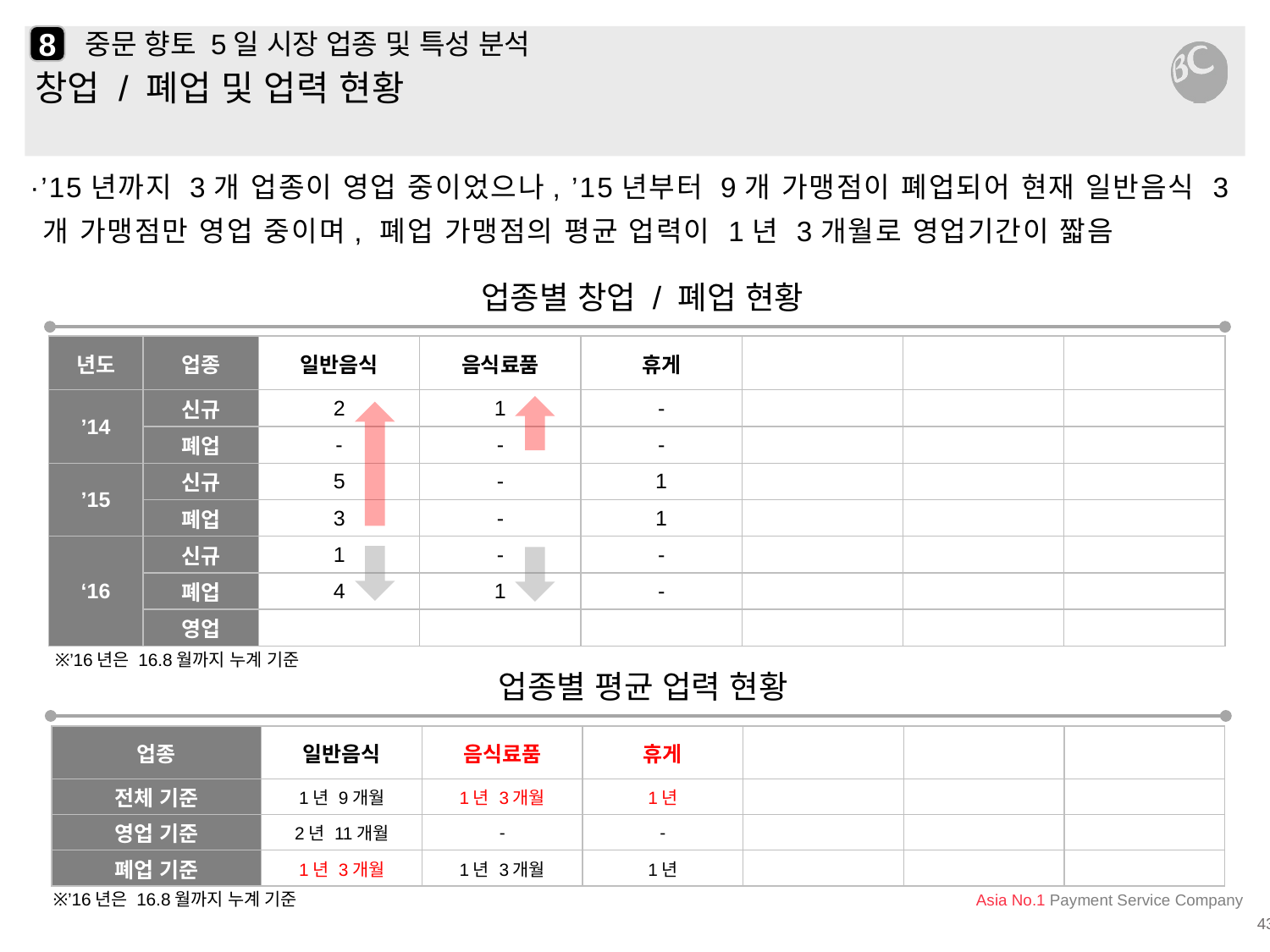

8
# 중문 향토 5일 시장 업종 및 특성 분석
창업 / 폐업 및 업력 현황
·’15년까지 3개 업종이 영업 중이었으나, ’15년부터 9개 가맹점이 폐업되어 현재 일반음식 3개 가맹점만 영업 중이며, 폐업 가맹점의 평균 업력이 1년 3개월로 영업기간이 짧음
업종별 창업 / 폐업 현황
| 년도 | 업종 | 일반음식 | 음식료품 | 휴게 |  |  |  |
| --- | --- | --- | --- | --- | --- | --- | --- |
| ’14 | 신규 | 2 | 1 | - |  |  |  |
|  | 폐업 | - | - | - |  |  |  |
| ’15 | 신규 | 5 | - | 1 |  |  |  |
|  | 폐업 | 3 | - | 1 |  |  |  |
| ‘16 | 신규 | 1 | - | - |  |  |  |
|  | 폐업 | 4 | 1 | - |  |  |  |
|  | 영업 |  |  |  |  |  |  |

※’16년은 16.8월까지 누계 기준
업종별 평균 업력 현황
| 업종 | 일반음식 | 음식료품 | 휴게 |  |  |  |
| --- | --- | --- | --- | --- | --- | --- |
| 전체 기준 | 1년 9개월 | 1년 3개월 | 1년 |  |  |  |
| 영업 기준 | 2년 11개월 | - | - |  |  |  |
| 폐업 기준 | 1년 3개월 | 1년 3개월 | 1년 |  |  |  |
※’16년은 16.8월까지 누계 기준